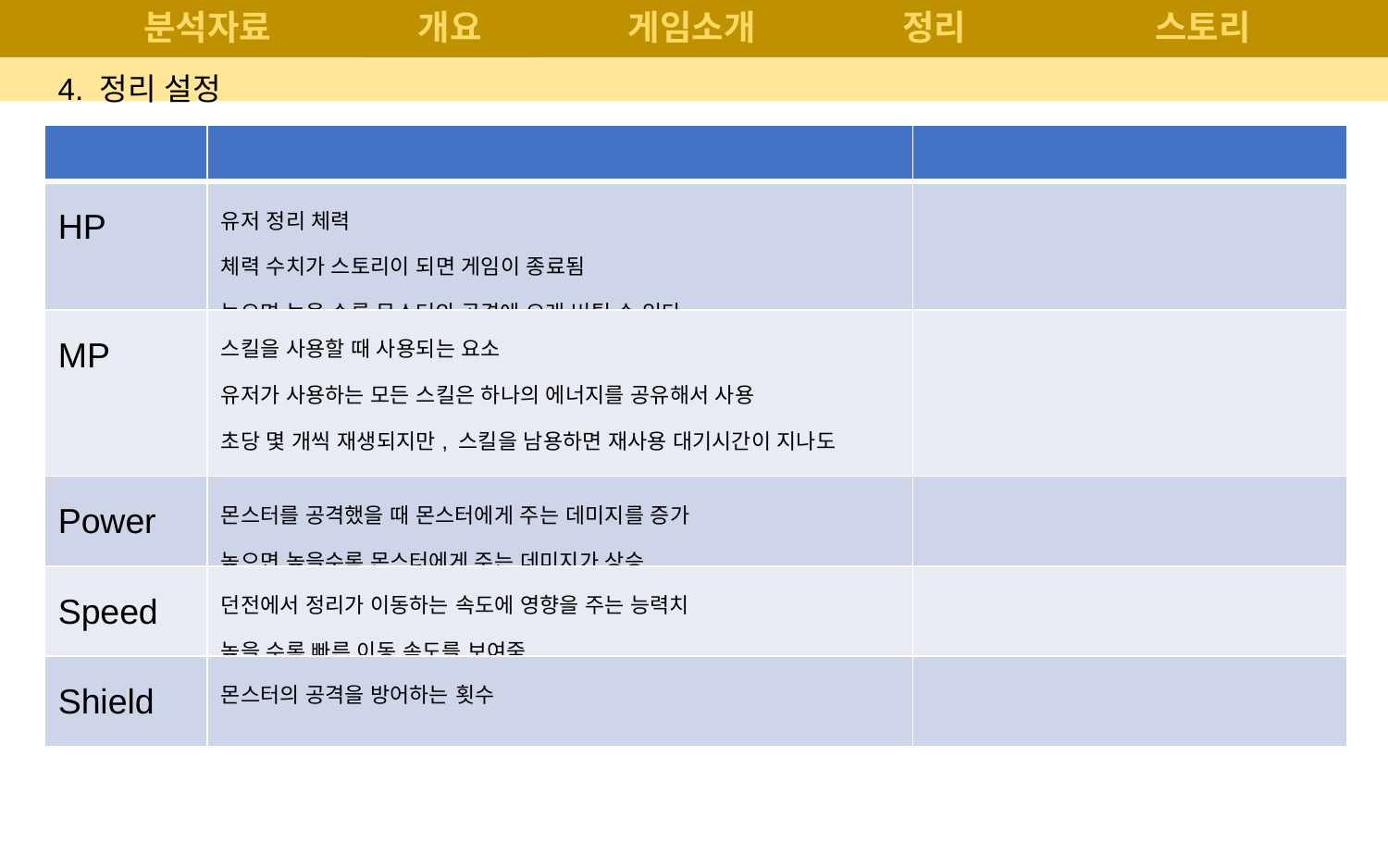

분석자료
# 개요
게임소개
정리
스토리
게임을 진행하면서 유지되는 스텟 – 스테이지 밖, 대기화면에서 제화를 통해 강화한 스텟
그 한계치가 어떤 방식으로 구성 되는 것인가?
어떻게 할 것인지에 대한 설명이 없다.
게임을 진행하며 유지되지 않는 스텟 – 고급 / 이벤트 던전을 클리어 한 보상
4. 정리 설정
|  |  |  |
| --- | --- | --- |
| HP | 유저 정리 체력 체력 수치가 스토리이 되면 게임이 종료됨 높으면 높을 수록 몬스터의 공격에 오래 버틸 수 있다. |  |
| MP | 스킬을 사용할 때 사용되는 요소 유저가 사용하는 모든 스킬은 하나의 에너지를 공유해서 사용 초당 몇 개씩 재생되지만, 스킬을 남용하면 재사용 대기시간이 지나도 스킬을 다시 사용 할 수 없음 |  |
| Power | 몬스터를 공격했을 때 몬스터에게 주는 데미지를 증가 높으면 높을수록 몬스터에게 주는 데미지가 상승 |  |
| Speed | 던전에서 정리가 이동하는 속도에 영향을 주는 능력치 높을 수록 빠른 이동 속도를 보여줌 |  |
| Shield | 몬스터의 공격을 방어하는 횟수 |  |
| 고정 스텟 | 부위 이름 | 설명 |  | 의도 |
| --- | --- | --- | --- | --- |
|  | 팔 | 공격력 상승 | 스테이지를 진행정도에 따라 제한을 둠 | 유저의 성향에 따라 원하는 방향으로 게임의 난이도를 조절 |
|  | 다리 | 이동 속도 상승 |  |  |
|  | 몸 | 체력이 상승 |  |  |
| 휘발 스텟 | 특수 장치의 부가능력 |  | 의도 |
| --- | --- | --- | --- |
|  | 신체 효율 증가 | 전체적인 정리 능력치(공격력, 이동속도, 체력)를 증가 | 고급, 이벤트 룸을 클리어 시 획득가능한 스탯 해당 스테이지를 클리어하기 위해 이용 |
|  | 장치 효율 증가 | 전체적인 스킬의 제사용 대기시간을 단축 |  |
|  | 무기 효율 증가 | 사용하는 무기의 성능 증가 |  |